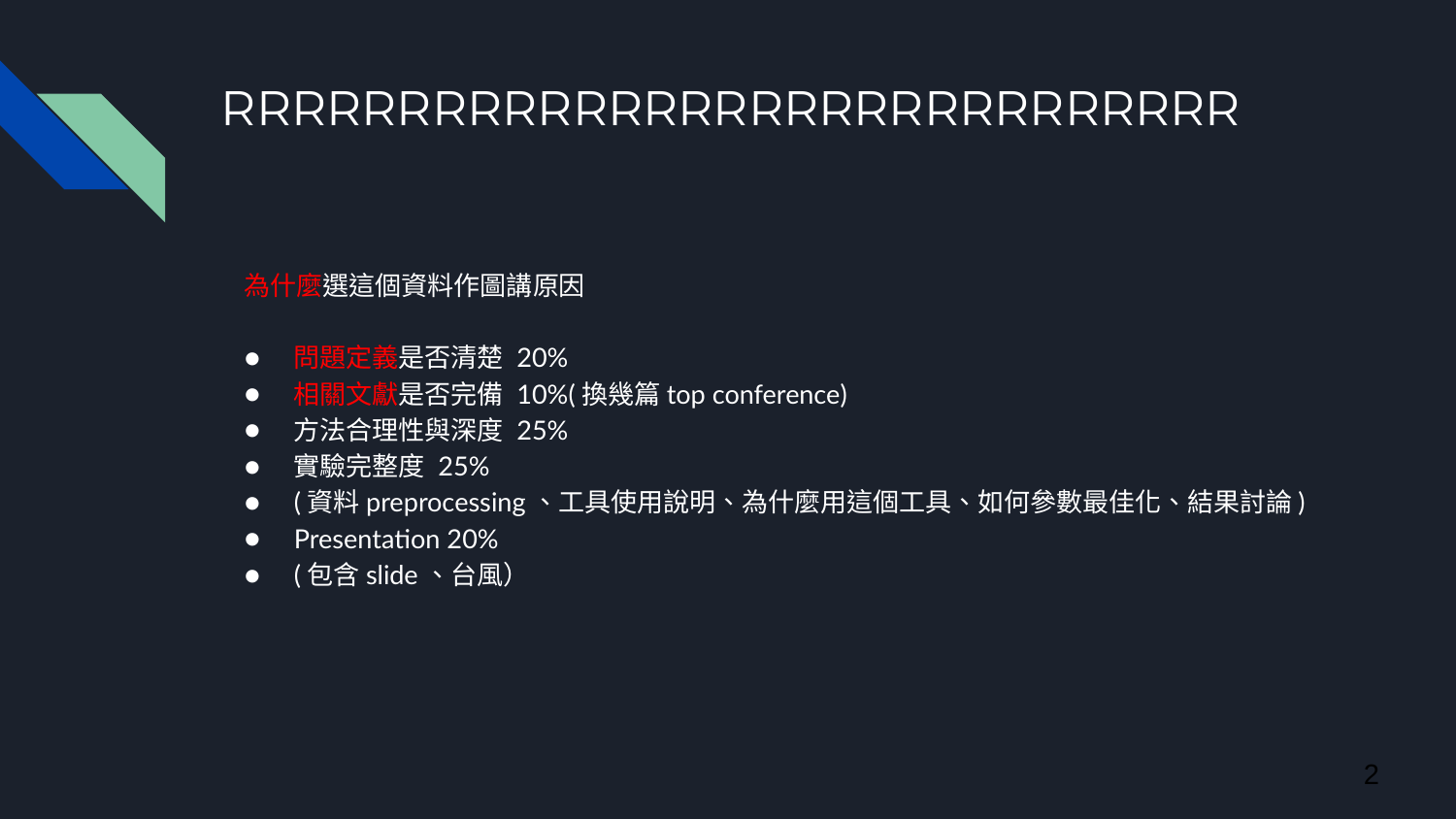

# RRRRRRRRRRRRRRRRRRRRRRRRRRRRR
為什麼選這個資料作圖講原因

問題定義是否清楚 20%
相關文獻是否完備 10%(換幾篇top conference)
方法合理性與深度 25%
實驗完整度 25%
(資料preprocessing、工具使用說明、為什麼用這個工具、如何參數最佳化、結果討論)
Presentation 20%
(包含slide、台風）

2